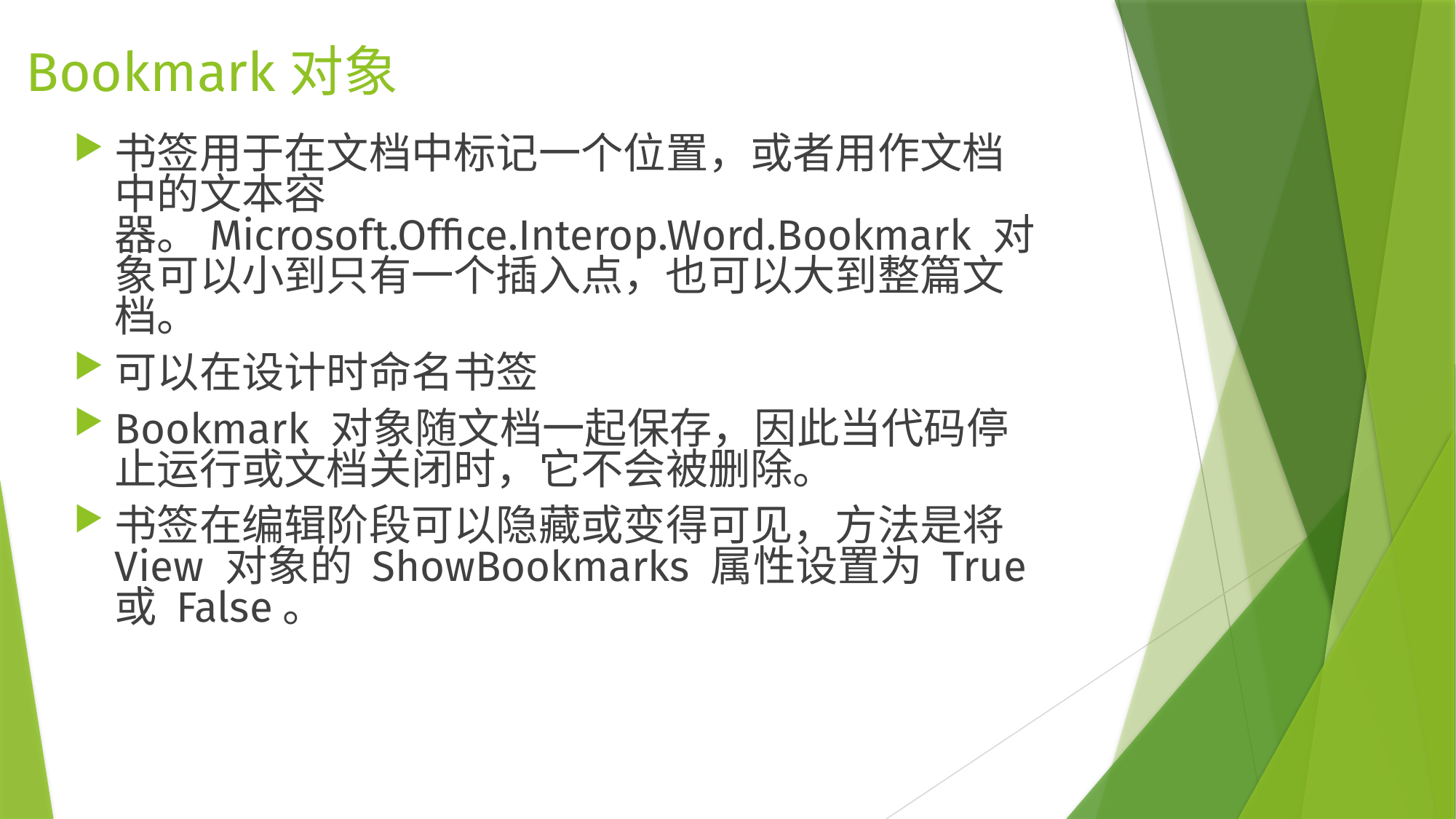

# Bookmark对象
书签用于在文档中标记一个位置，或者用作文档中的文本容器。Microsoft.Office.Interop.Word.Bookmark 对象可以小到只有一个插入点，也可以大到整篇文档。
可以在设计时命名书签
Bookmark 对象随文档一起保存，因此当代码停止运行或文档关闭时，它不会被删除。
书签在编辑阶段可以隐藏或变得可见，方法是将 View 对象的 ShowBookmarks 属性设置为 True 或 False。